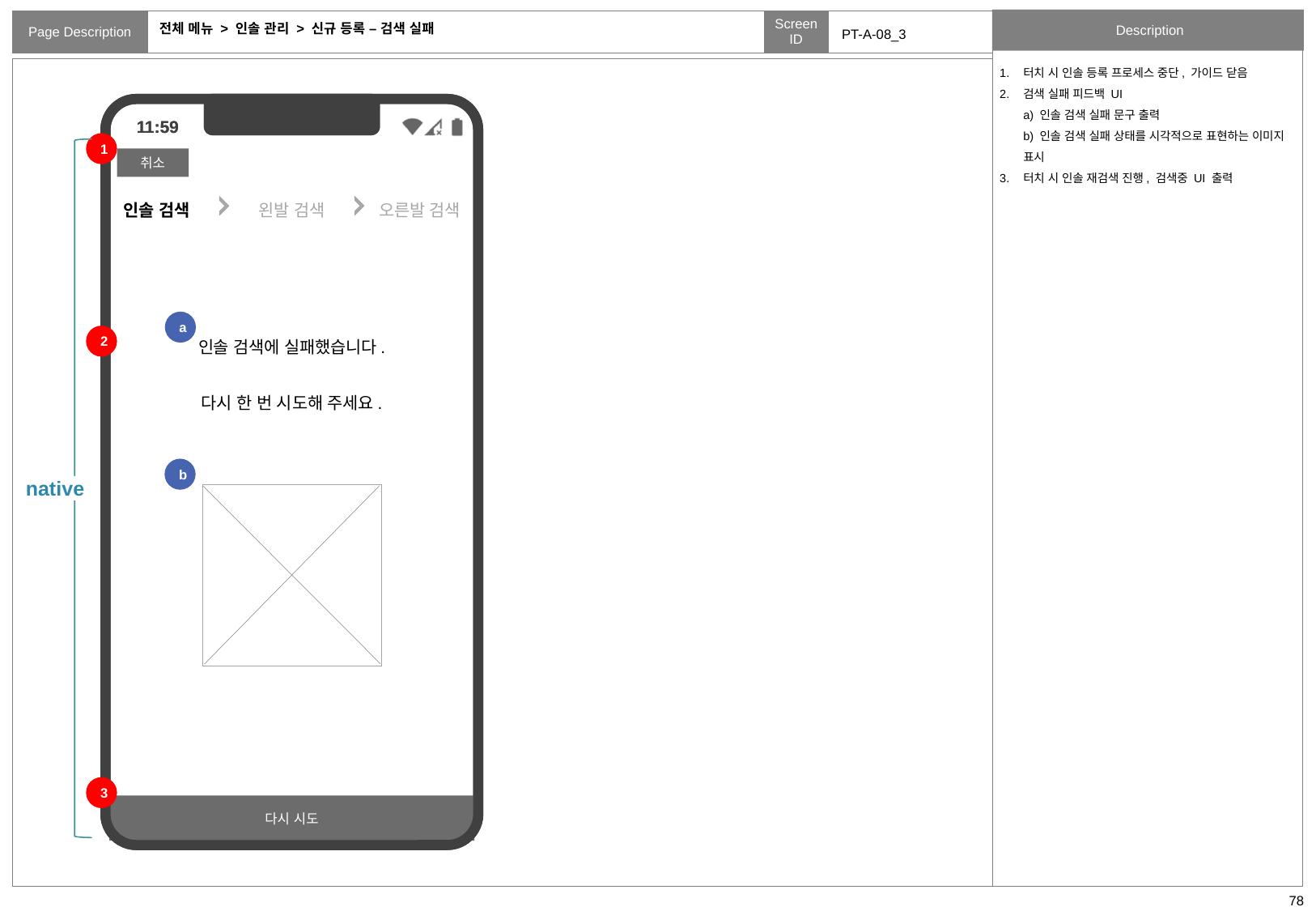

# 전체 메뉴 > 인솔 관리 > 신규 등록 – 검색 실패
PT-A-08_3
터치 시 인솔 등록 프로세스 중단, 가이드 닫음
검색 실패 피드백 UI
a) 인솔 검색 실패 문구 출력
b) 인솔 검색 실패 상태를 시각적으로 표현하는 이미지 표시
터치 시 인솔 재검색 진행, 검색중 UI 출력
1

native
인솔 검색
왼발 검색
오른발 검색

a
2
인솔 검색에 실패했습니다.

다시 한 번 시도해 주세요.
b

3
다시 시도